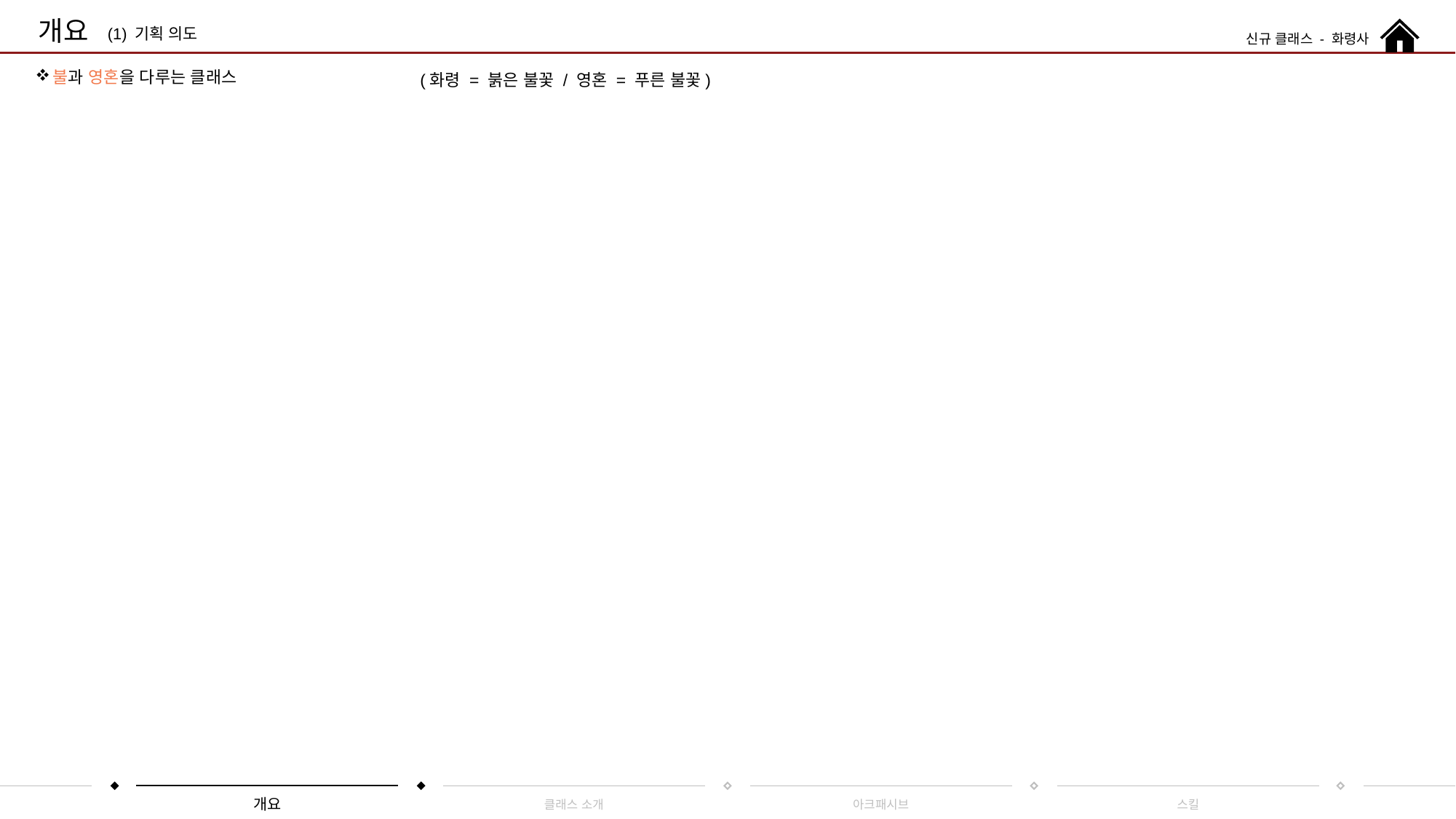

개요
기획 의도

신규 클래스 - 화령사

불과 영혼을 다루는 클래스
(화령 = 붉은 불꽃 / 영혼 = 푸른 불꽃)

개요
클래스 소개
아크패시브
스킬